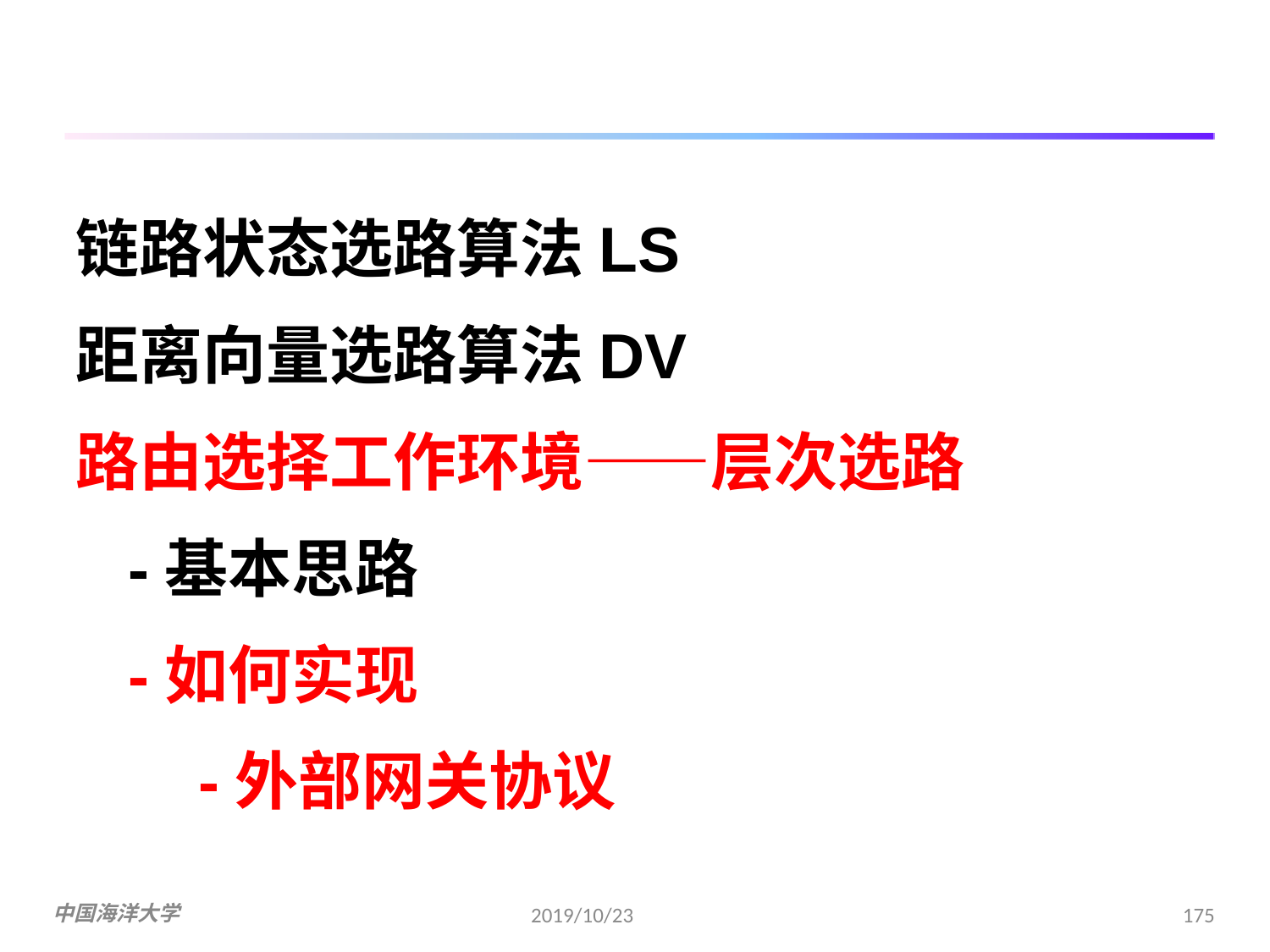

链路状态选路算法LS
距离向量选路算法DV
路由选择工作环境——层次选路
   -基本思路
   -如何实现
       -外部网关协议